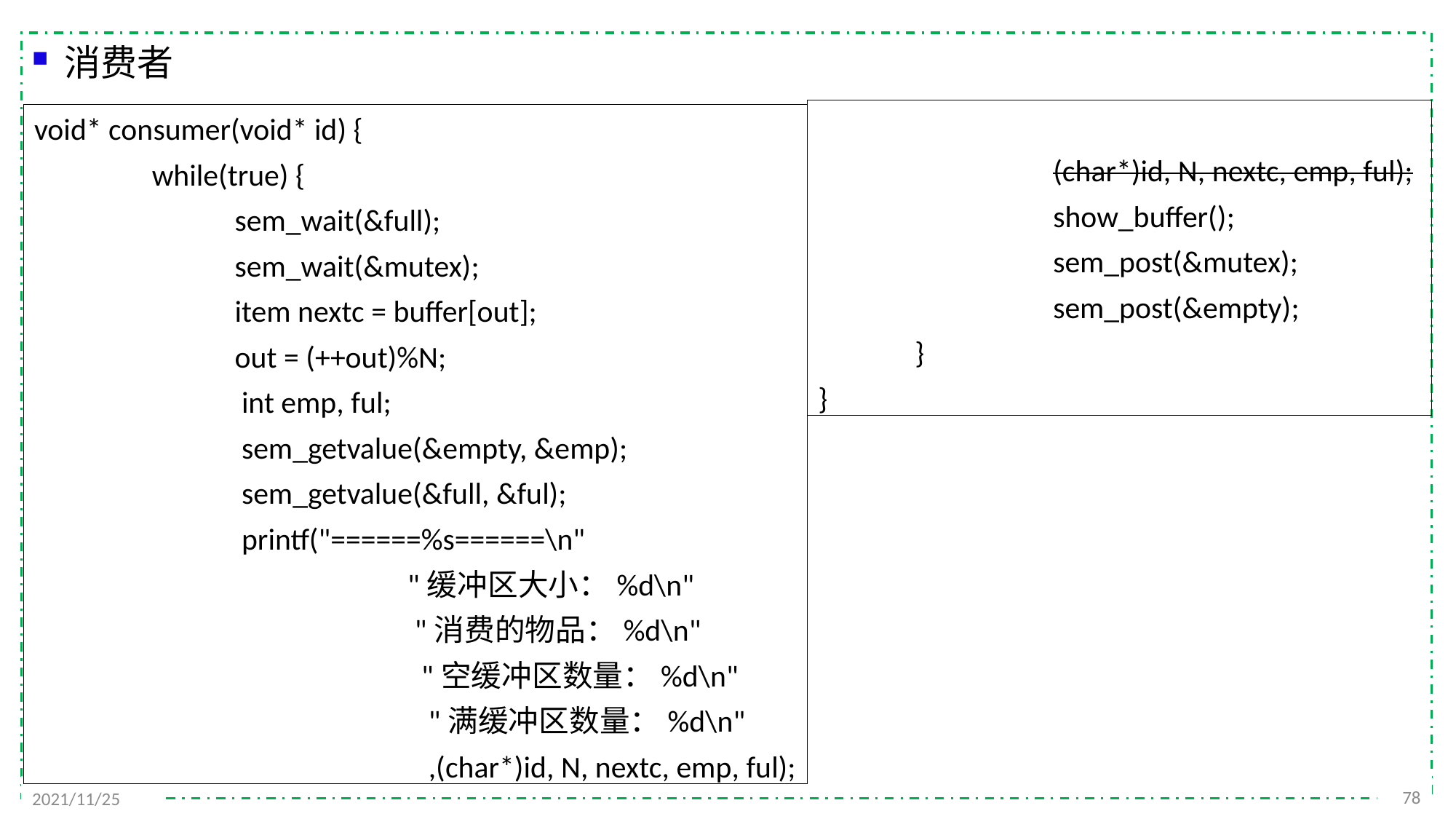

消费者

                                  (char*)id, N, nextc, emp, ful);
                                  show_buffer();
                                  sem_post(&mutex);
                                  sem_post(&empty);
              }
}
void* consumer(void* id) {
                 while(true) {
                             sem_wait(&full);
                             sem_wait(&mutex);
                             item nextc = buffer[out];
                             out = (++out)%N;
                              int emp, ful;
                              sem_getvalue(&empty, &emp);
                              sem_getvalue(&full, &ful);
                              printf("======%s======\n"
                                                      "缓冲区大小：%d\n"
                                                       "消费的物品：%d\n"
                                                        "空缓冲区数量：%d\n"
                                                         "满缓冲区数量：%d\n"
                                                         ,(char*)id, N, nextc, emp, ful);
78
2021/11/25